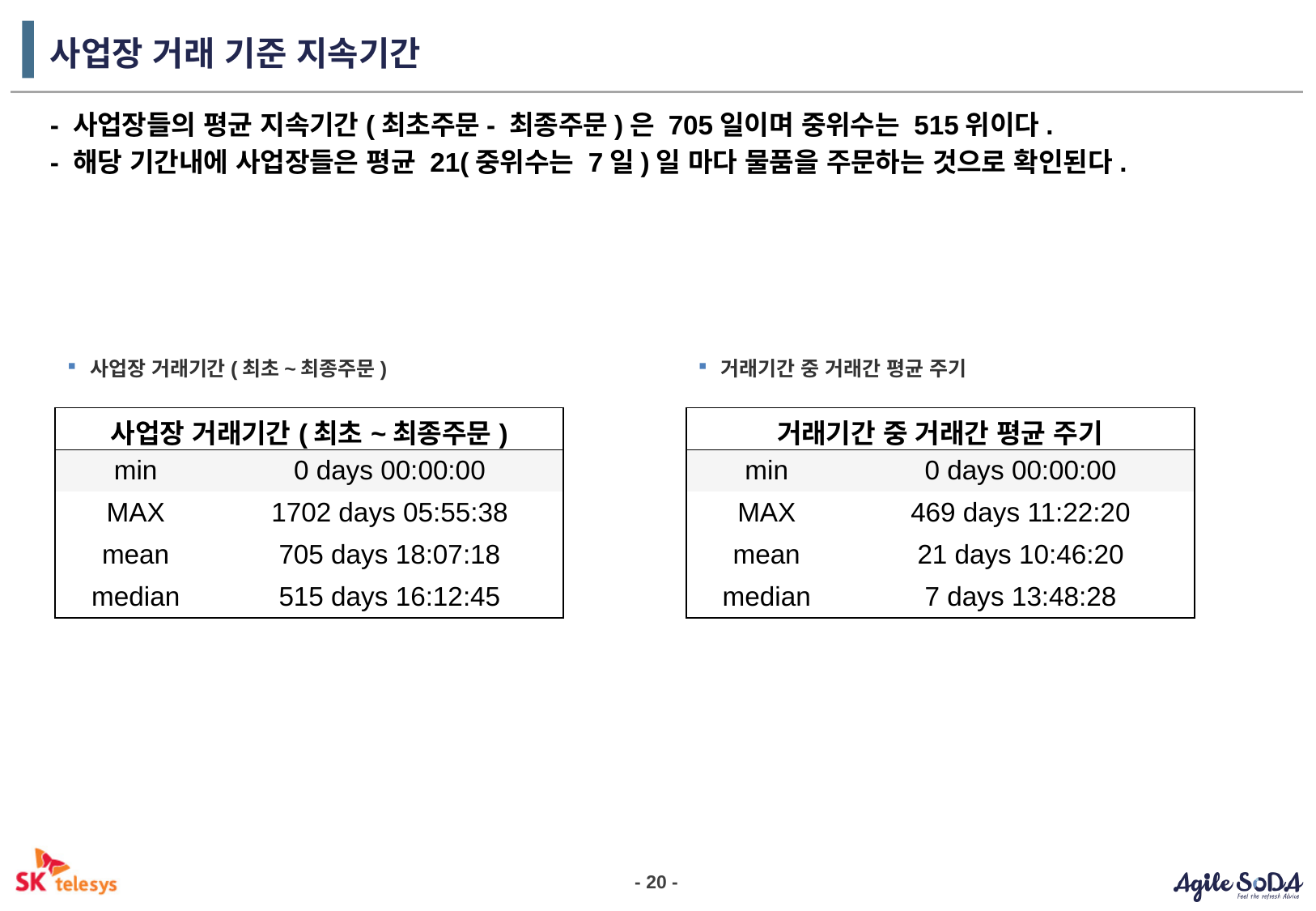

# 사업장 거래 기준 지속기간
- 사업장들의 평균 지속기간(최초주문- 최종주문)은 705일이며 중위수는 515위이다.
- 해당 기간내에 사업장들은 평균 21(중위수는 7일)일 마다 물품을 주문하는 것으로 확인된다.
사업장 거래기간(최초~최종주문)
거래기간 중 거래간 평균 주기
| 사업장 거래기간(최초~최종주문) |  |
| --- | --- |
| min | 0 days 00:00:00 |
| MAX | 1702 days 05:55:38 |
| mean | 705 days 18:07:18 |
| median | 515 days 16:12:45 |
| 거래기간 중 거래간 평균 주기 |  |
| --- | --- |
| min | 0 days 00:00:00 |
| MAX | 469 days 11:22:20 |
| mean | 21 days 10:46:20 |
| median | 7 days 13:48:28 |